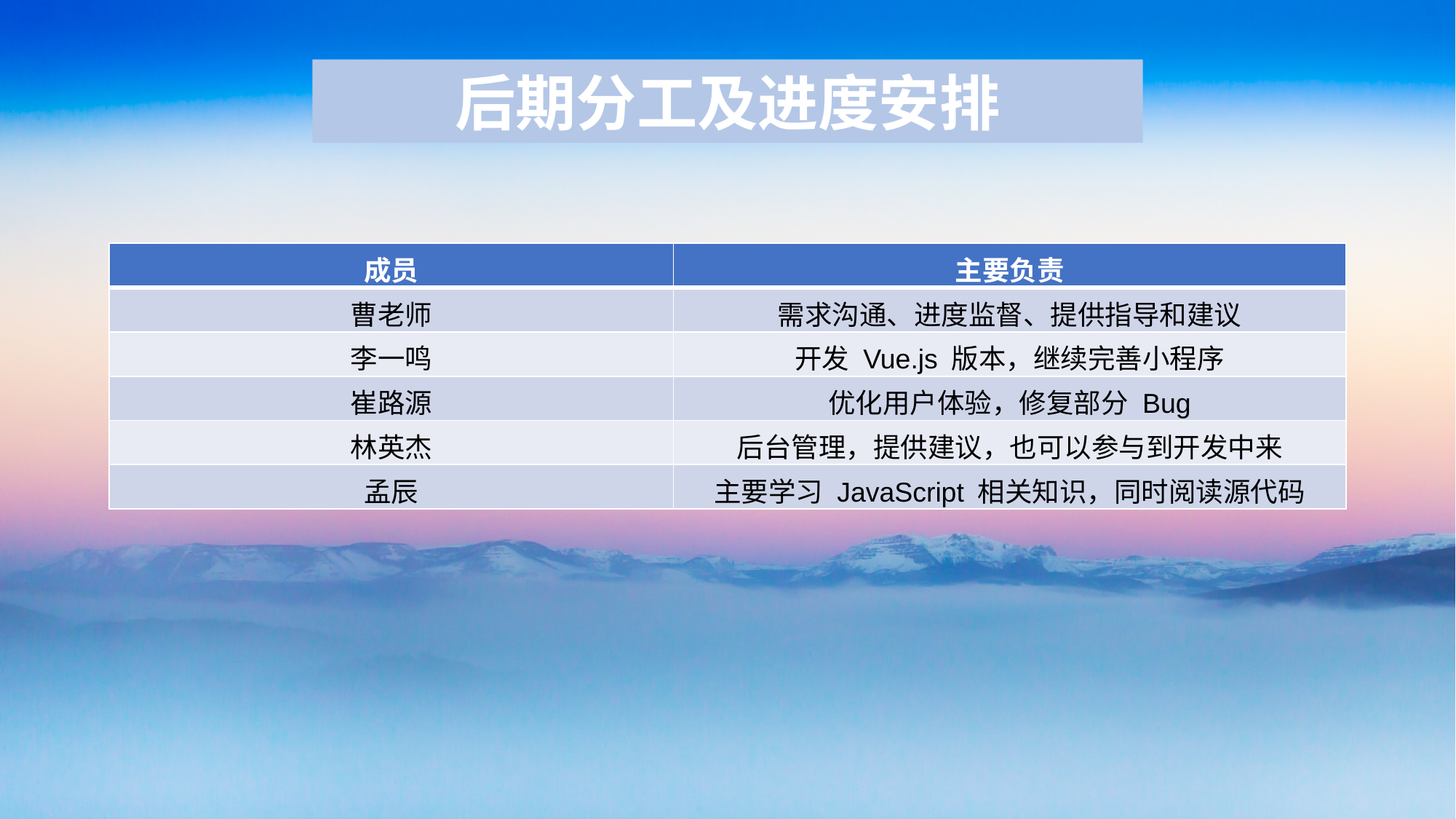

后期分工及进度安排
| 成员 | 主要负责 |
| --- | --- |
| 曹老师 | 需求沟通、进度监督、提供指导和建议 |
| 李一鸣 | 开发 Vue.js 版本，继续完善小程序 |
| 崔路源 | 优化用户体验，修复部分 Bug |
| 林英杰 | 后台管理，提供建议，也可以参与到开发中来 |
| 孟辰 | 主要学习 JavaScript 相关知识，同时阅读源代码 |